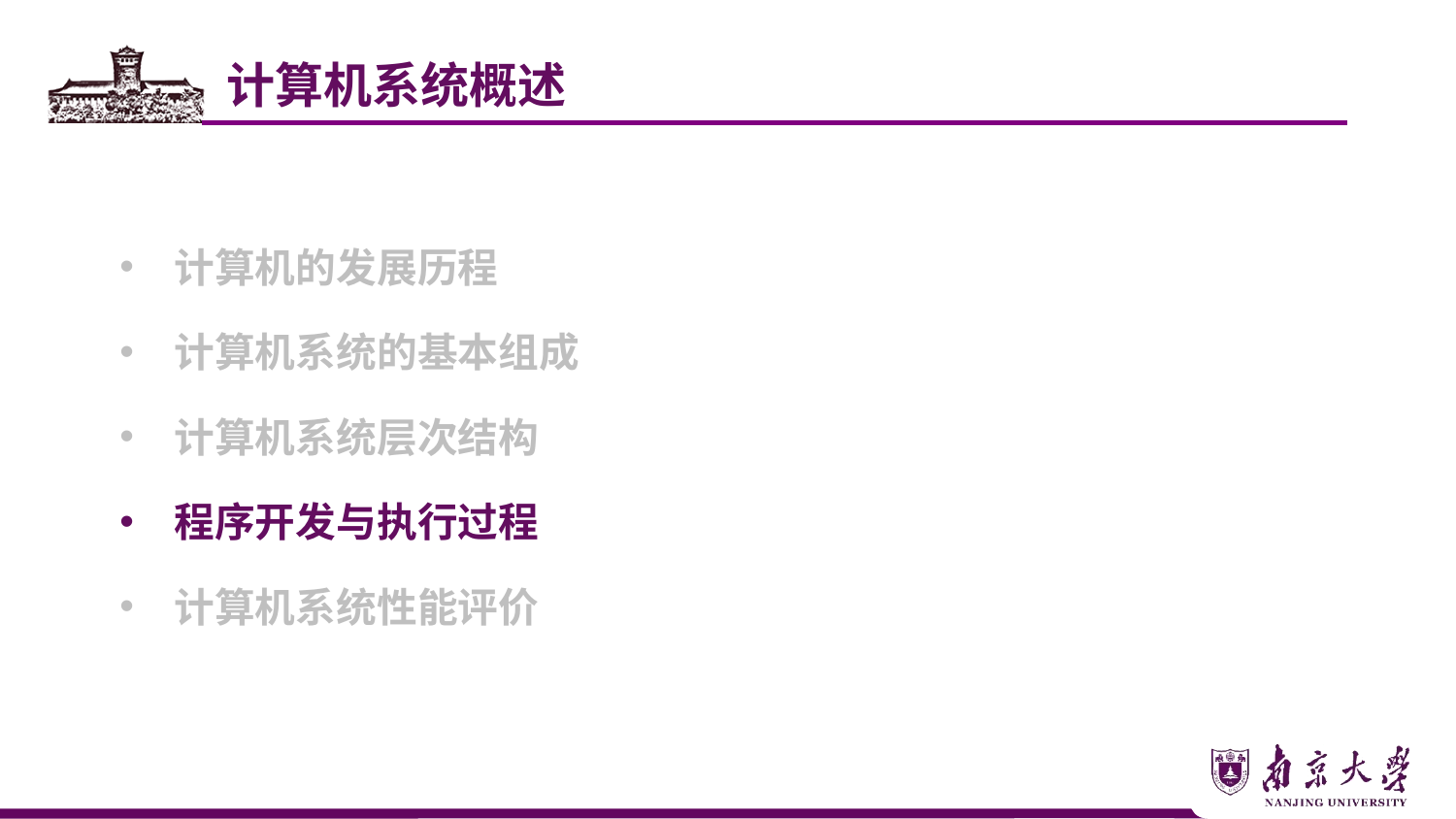

计算机系统概述
计算机的发展历程
计算机系统的基本组成
计算机系统层次结构
程序开发与执行过程
计算机系统性能评价